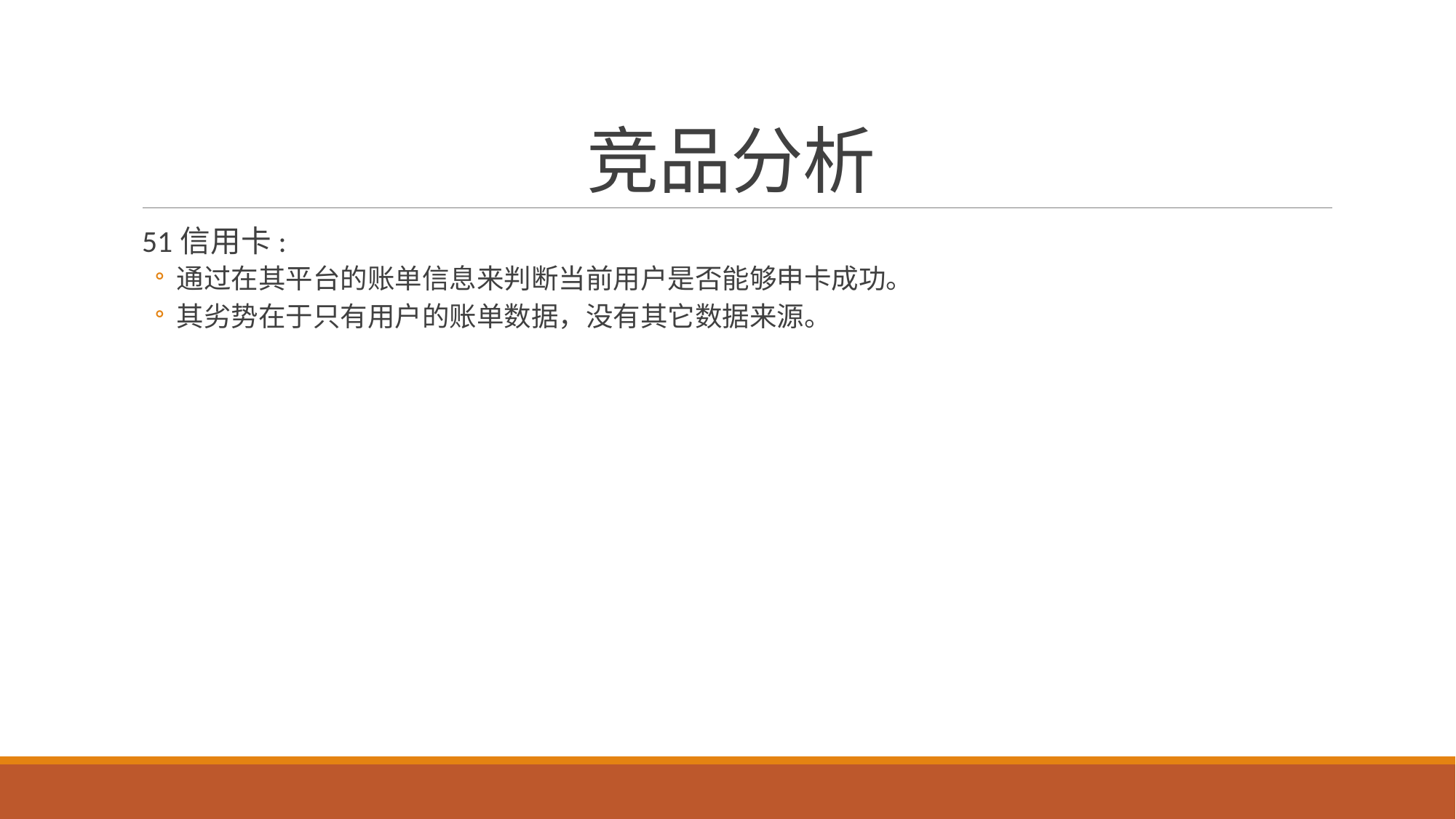

# 竞品分析
51信用卡:
通过在其平台的账单信息来判断当前用户是否能够申卡成功。
其劣势在于只有用户的账单数据，没有其它数据来源。